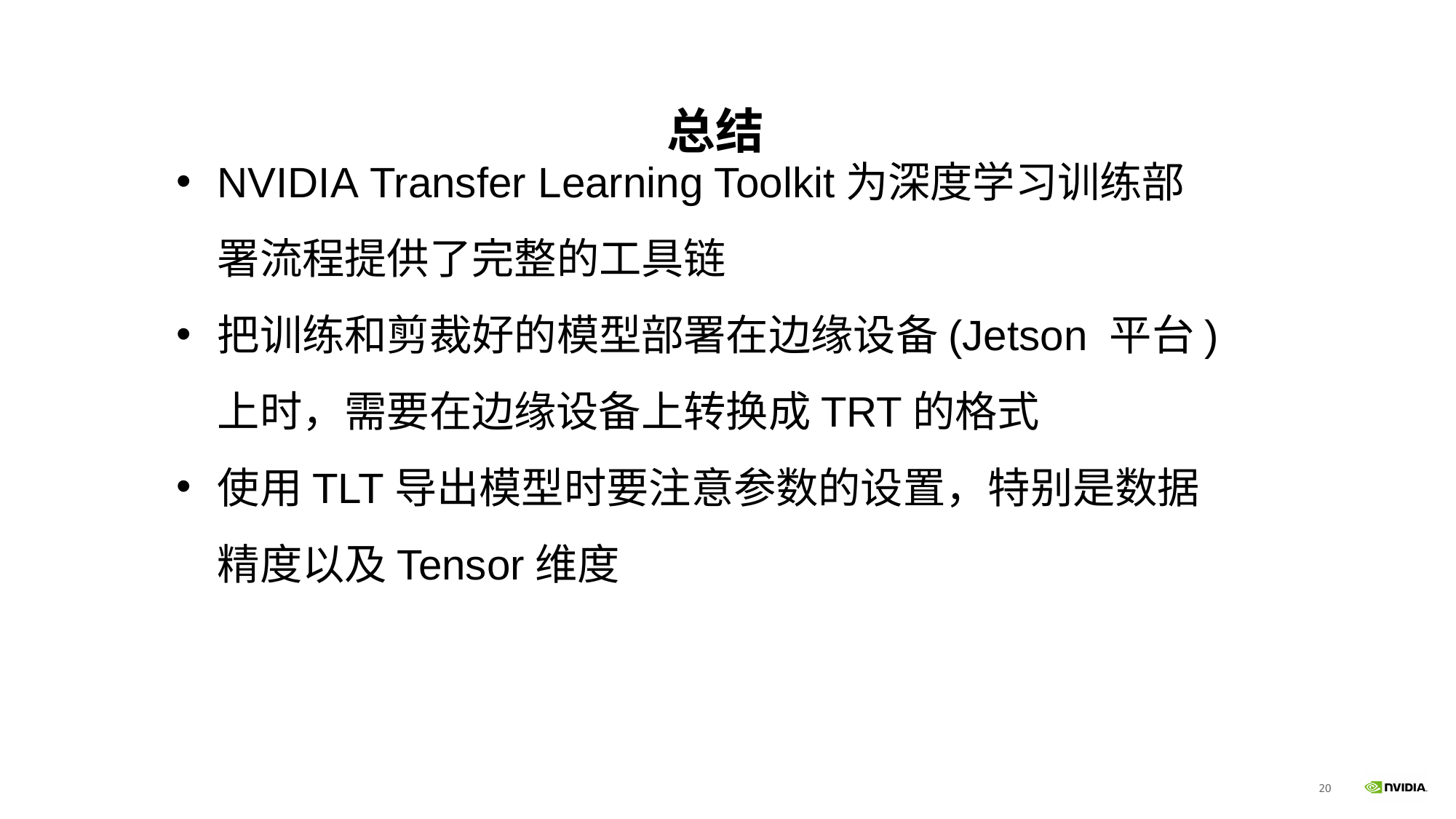

# 总结
NVIDIA Transfer Learning Toolkit为深度学习训练部署流程提供了完整的工具链
把训练和剪裁好的模型部署在边缘设备(Jetson 平台)上时，需要在边缘设备上转换成TRT的格式
使用TLT导出模型时要注意参数的设置，特别是数据精度以及Tensor维度